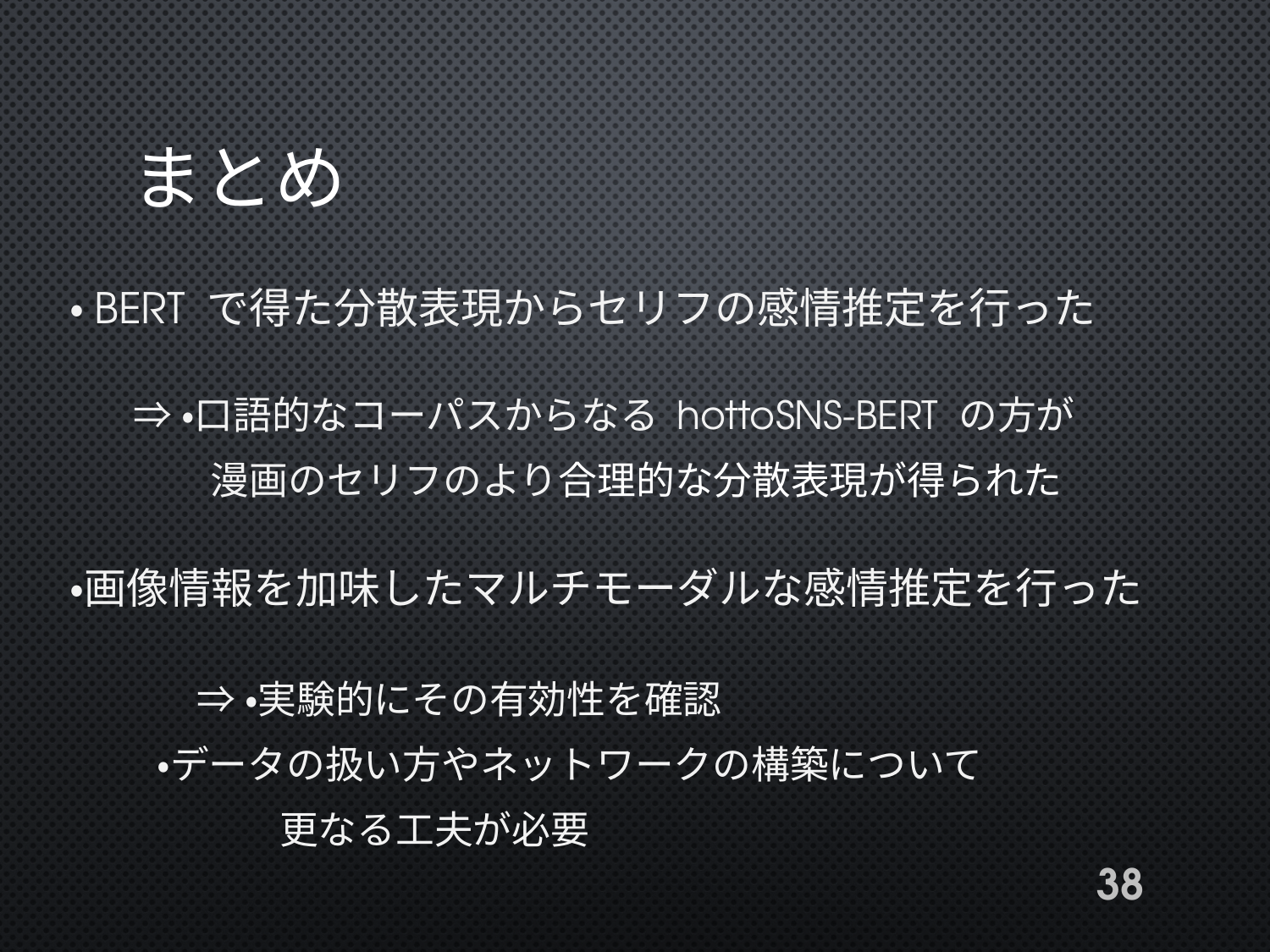

# まとめ
・BERT で得た分散表現からセリフの感情推定を行った

⇒・口語的なコーパスからなる hottoSNS-BERT の方が
　　漫画のセリフのより合理的な分散表現が得られた

・画像情報を加味したマルチモーダルな感情推定を行った

	⇒・実験的にその有効性を確認
         ・データの扱い方やネットワークの構築について
	    　更なる工夫が必要

38